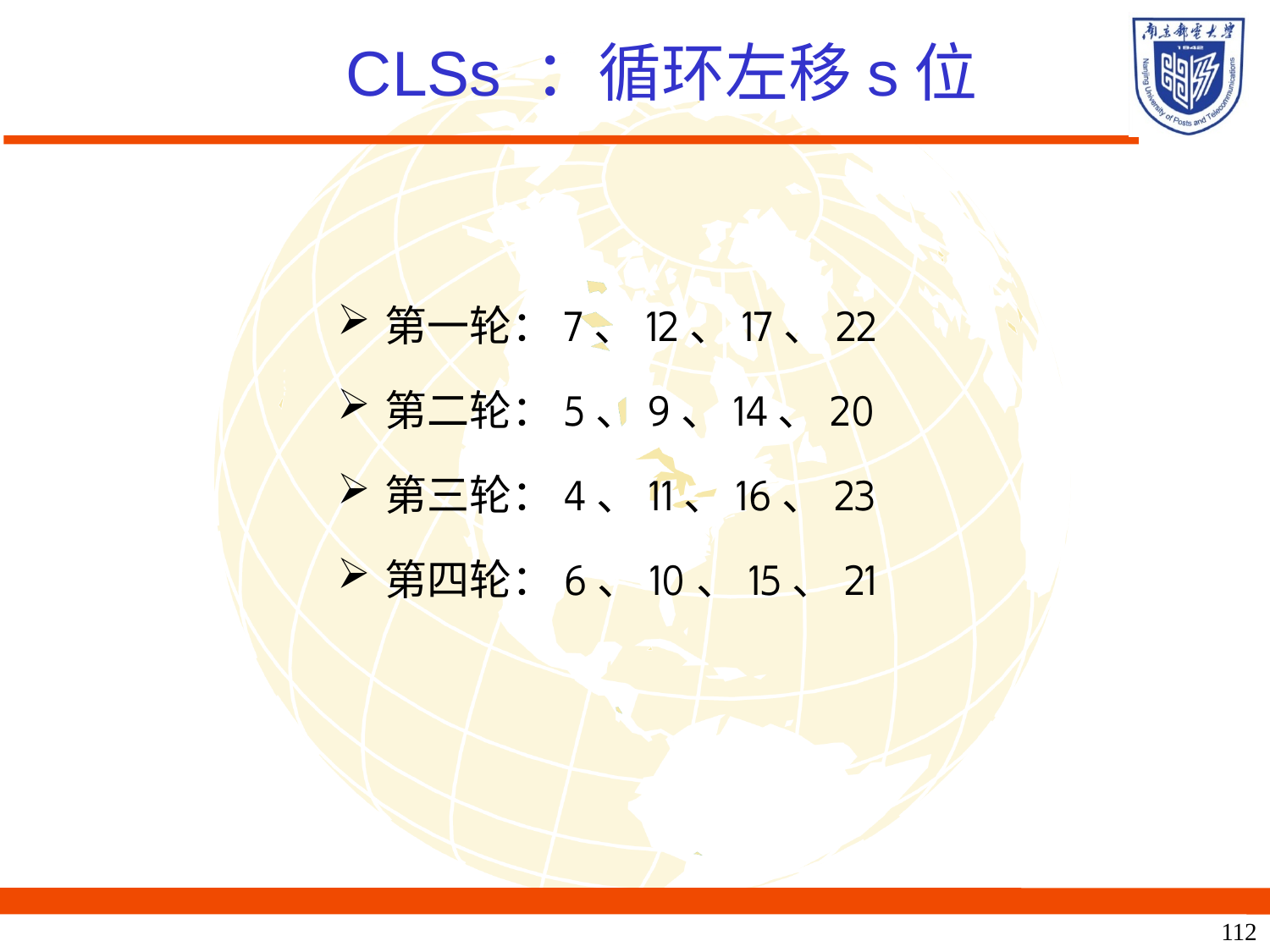

# CLSs ：循环左移s位
第一轮：7、12、17、22
第二轮：5、9、14、20
第三轮：4、11、16、23
第四轮：6、10、15、21

112